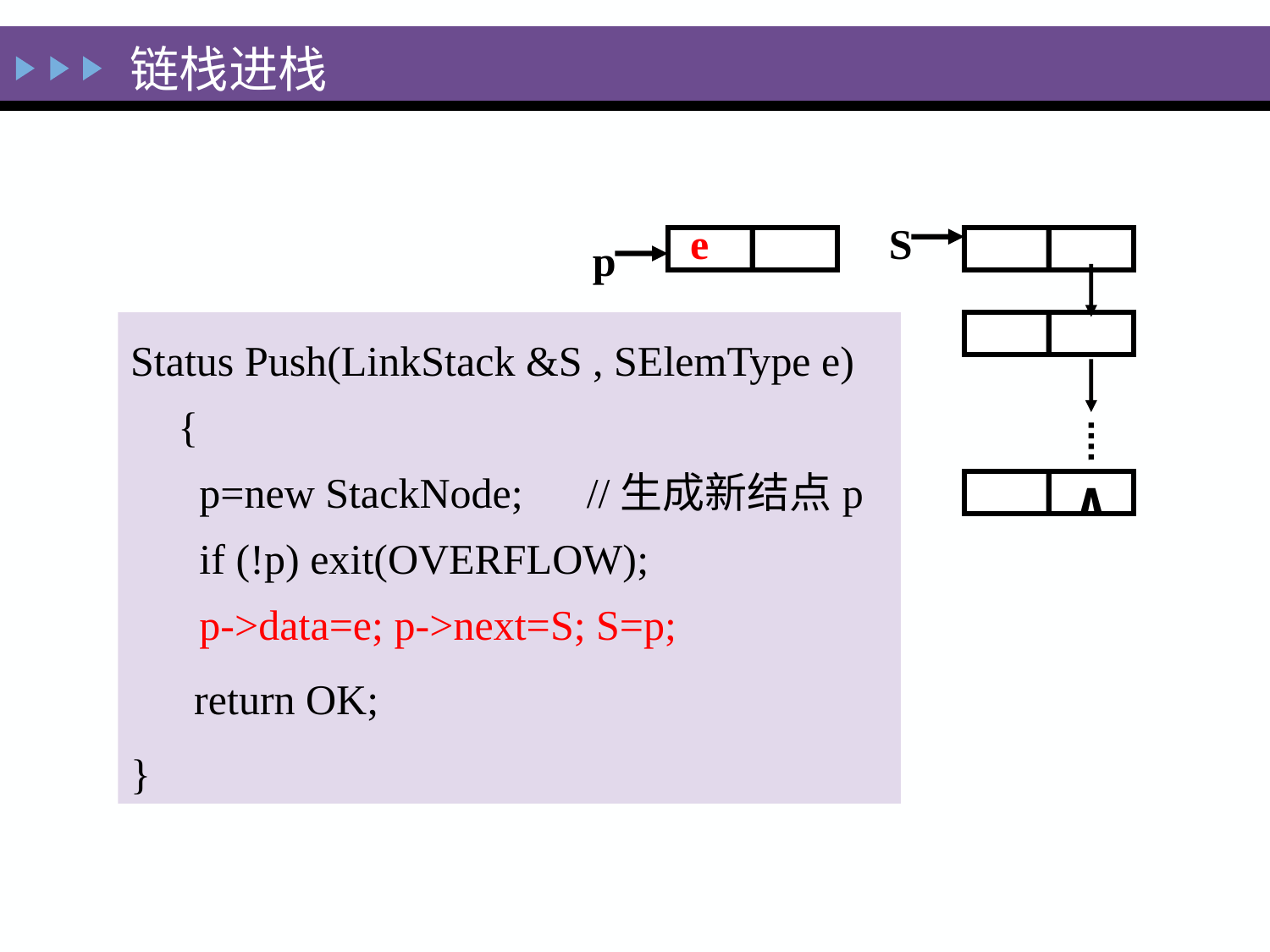

# 链栈进栈
S
p

∧

e
Status Push(LinkStack &S , SElemType e)
{
  p=new StackNode;      //生成新结点p
  if (!p) exit(OVERFLOW);
  p->data=e; p->next=S; S=p;
      return OK;
}